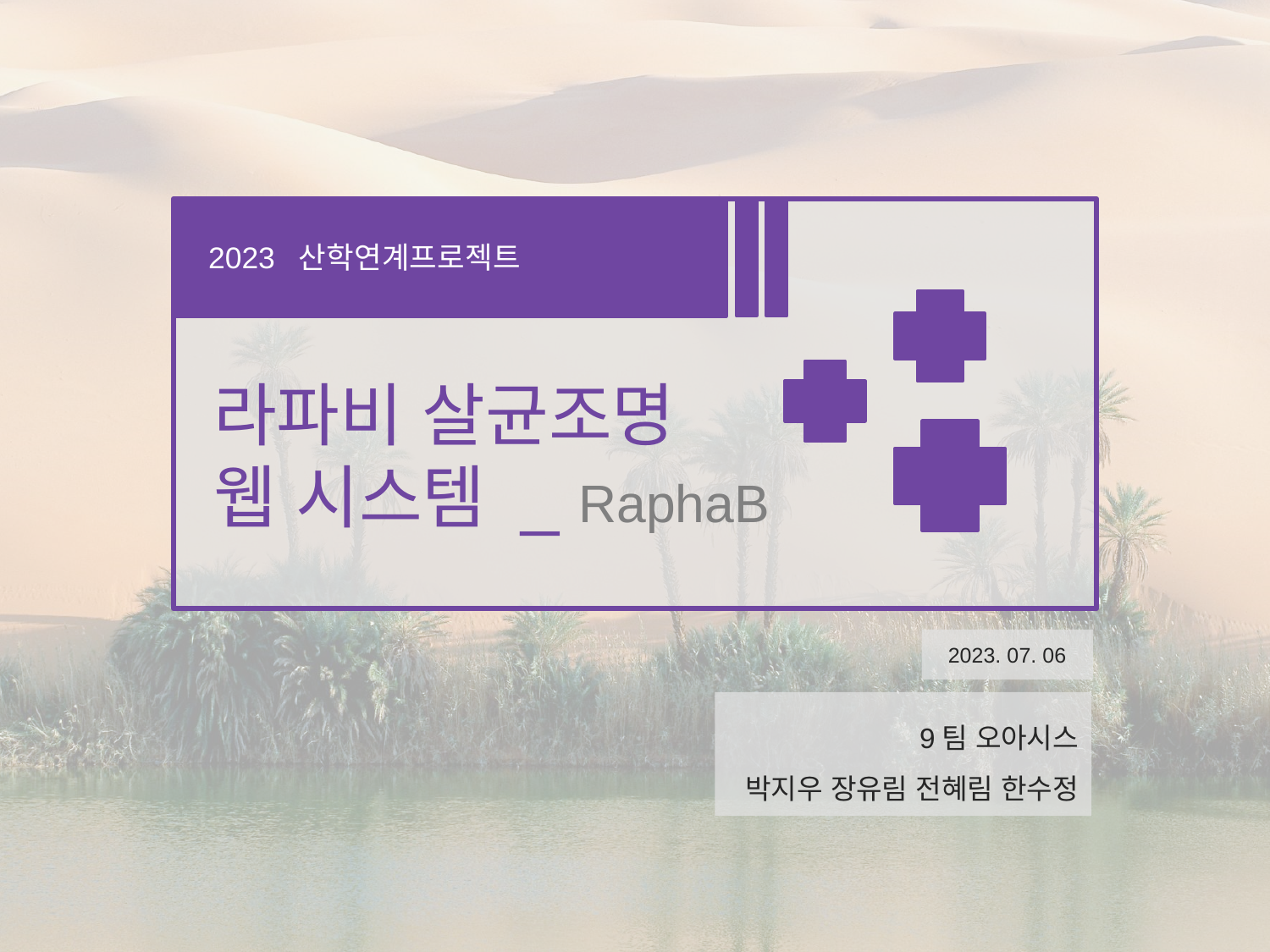

2023  산학연계프로젝트

라파비 살균조명
웹 시스템 _ RaphaB

2023. 07. 06
9팀 오아시스
박지우 장유림 전혜림 한수정